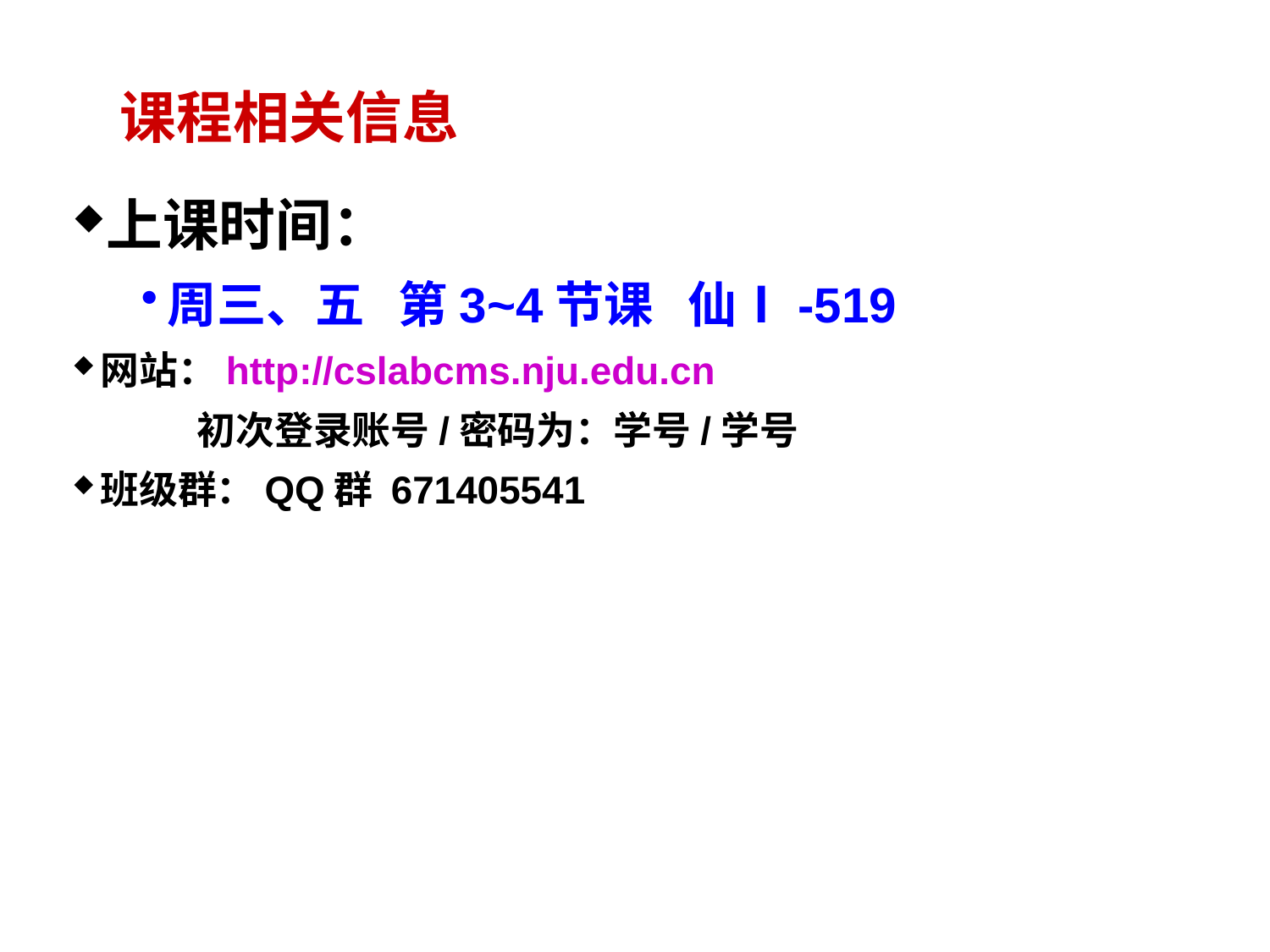

# 课程相关信息
上课时间：
周三、五   第3~4节课   仙Ⅰ-519
网站：http://cslabcms.nju.edu.cn
             初次登录账号/密码为：学号/学号
班级群：QQ群 671405541